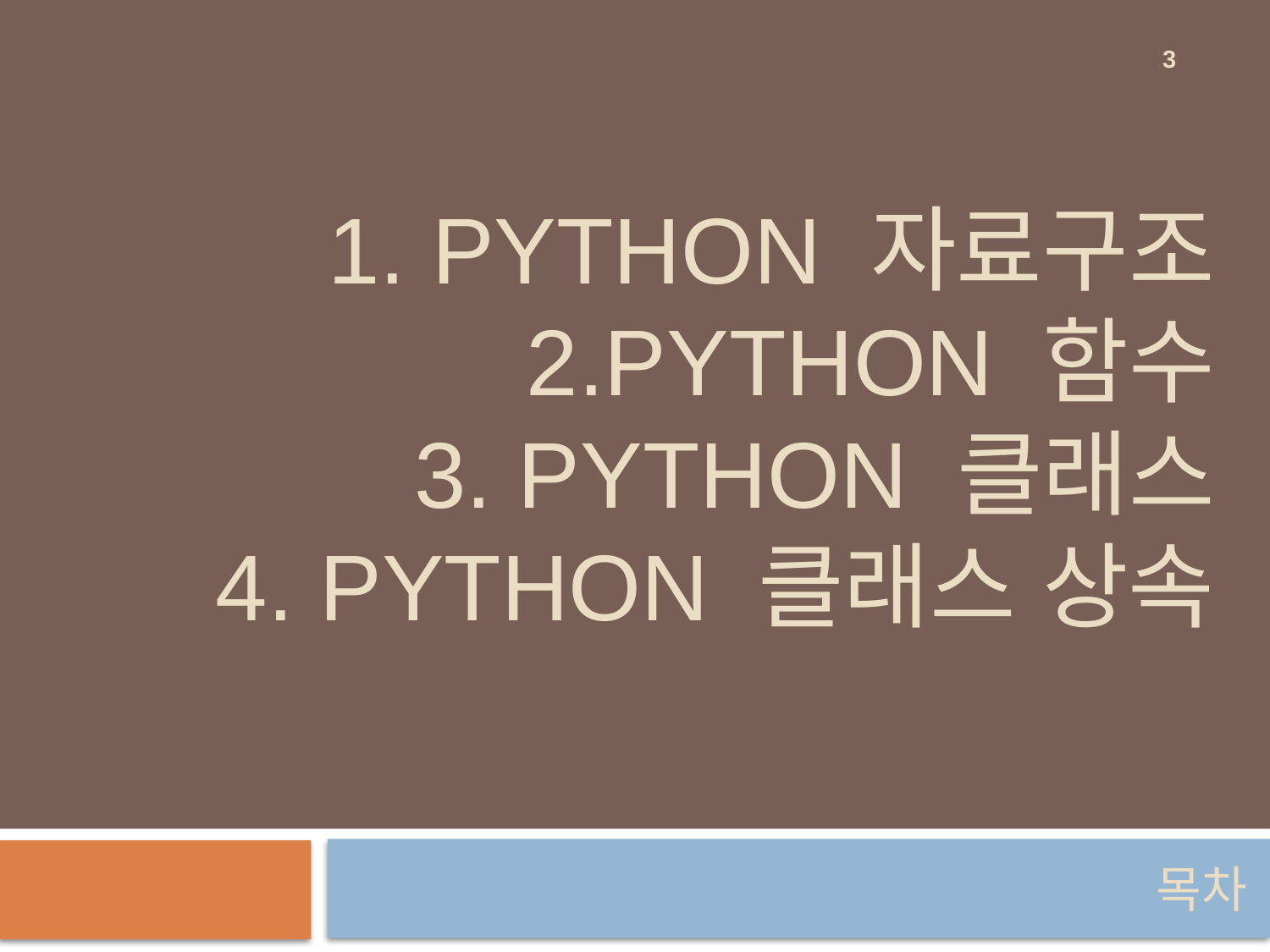

3
# 1. Python 자료구조 2.Python 함수 3. python 클래스 4. Python 클래스 상속
목차